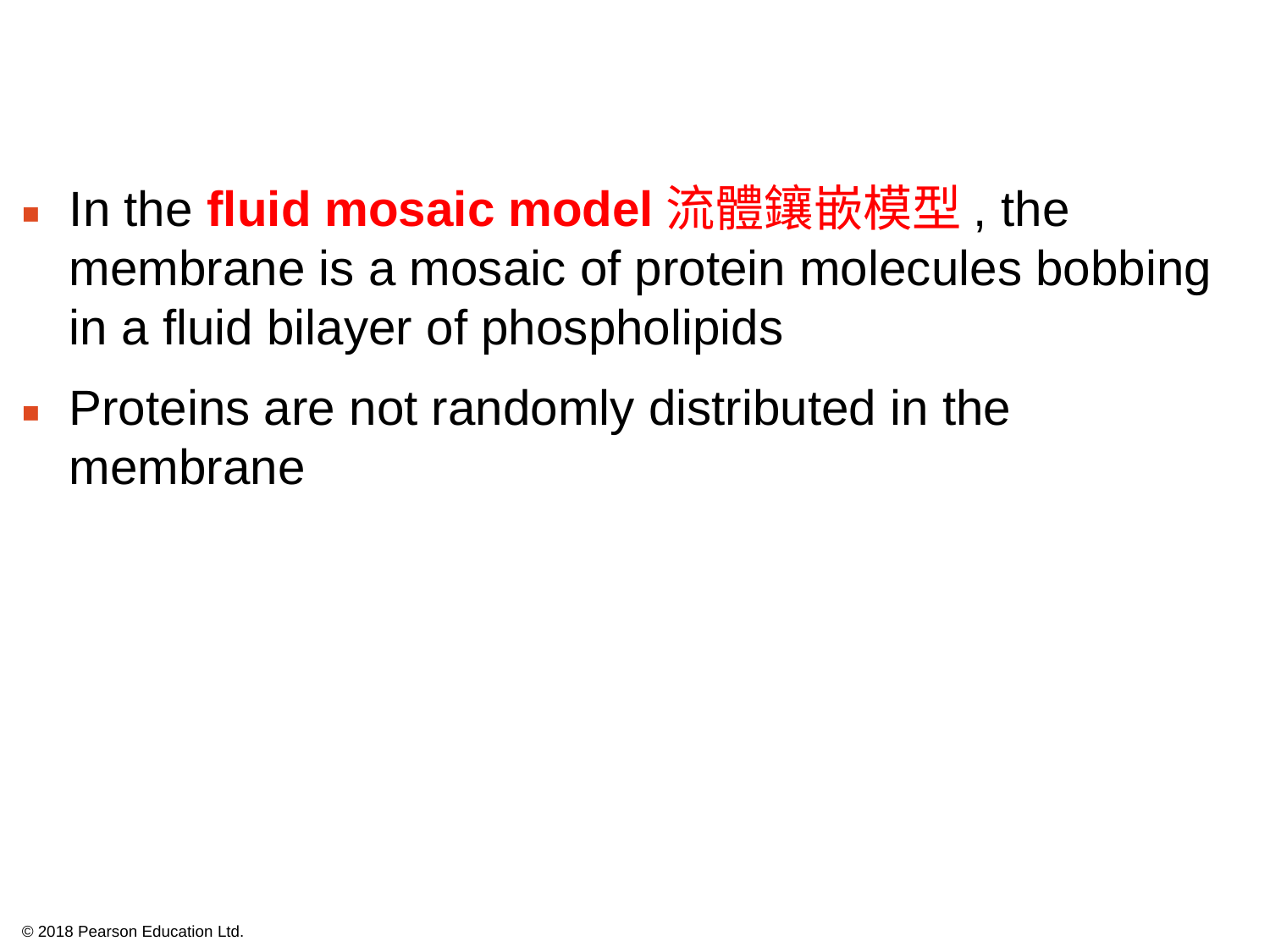

In the fluid mosaic model流體鑲嵌模型, the membrane is a mosaic of protein molecules bobbing in a fluid bilayer of phospholipids
Proteins are not randomly distributed in the membrane
© 2018 Pearson Education Ltd.